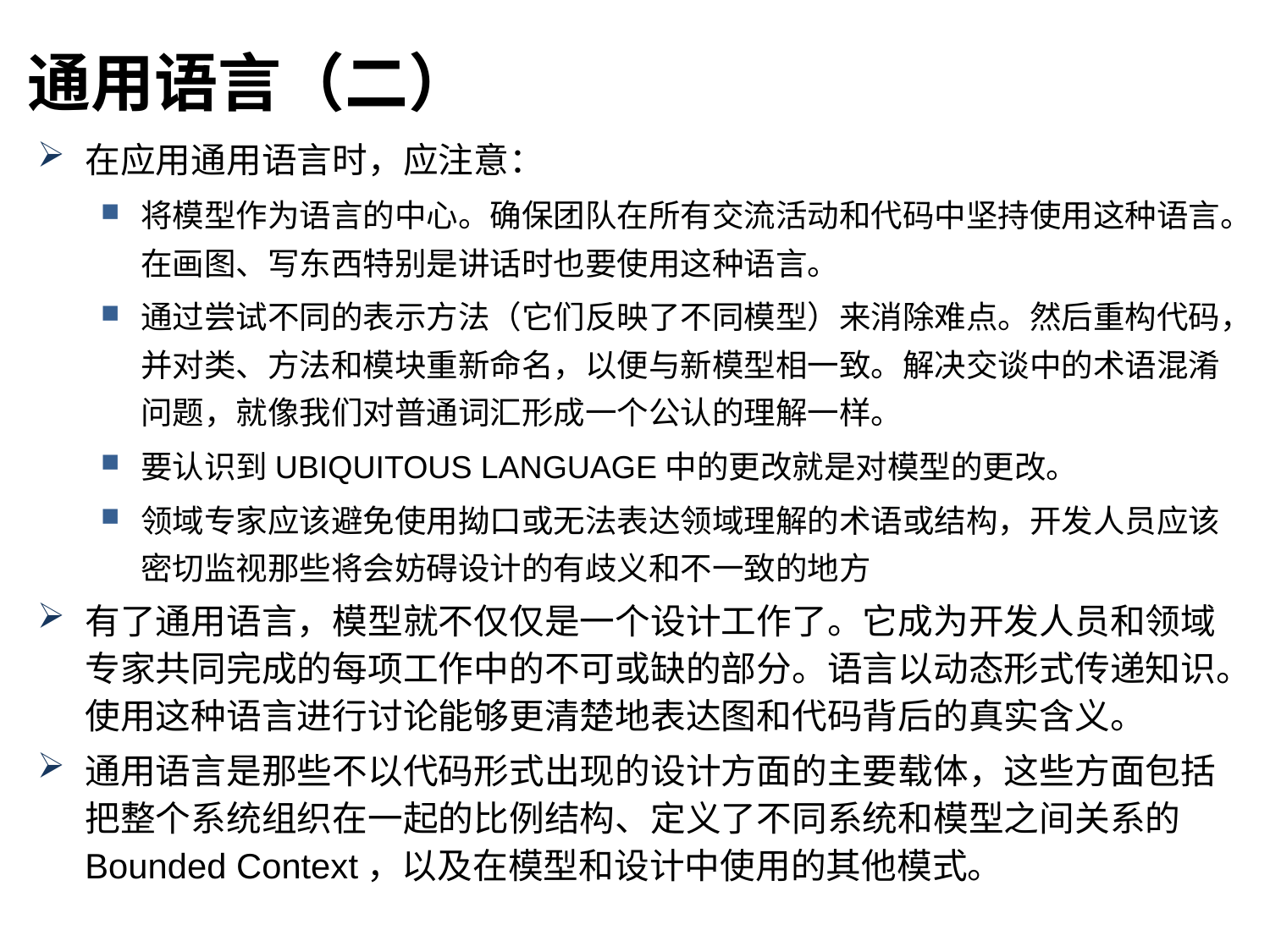

通用语言（二）
在应用通用语言时，应注意：
将模型作为语言的中心。确保团队在所有交流活动和代码中坚持使用这种语言。在画图、写东西特别是讲话时也要使用这种语言。
通过尝试不同的表示方法（它们反映了不同模型）来消除难点。然后重构代码，并对类、方法和模块重新命名，以便与新模型相一致。解决交谈中的术语混淆问题，就像我们对普通词汇形成一个公认的理解一样。
要认识到UBIQUITOUS LANGUAGE中的更改就是对模型的更改。
领域专家应该避免使用拗口或无法表达领域理解的术语或结构，开发人员应该密切监视那些将会妨碍设计的有歧义和不一致的地方
有了通用语言，模型就不仅仅是一个设计工作了。它成为开发人员和领域专家共同完成的每项工作中的不可或缺的部分。语言以动态形式传递知识。使用这种语言进行讨论能够更清楚地表达图和代码背后的真实含义。
通用语言是那些不以代码形式出现的设计方面的主要载体，这些方面包括把整个系统组织在一起的比例结构、定义了不同系统和模型之间关系的Bounded Context，以及在模型和设计中使用的其他模式。